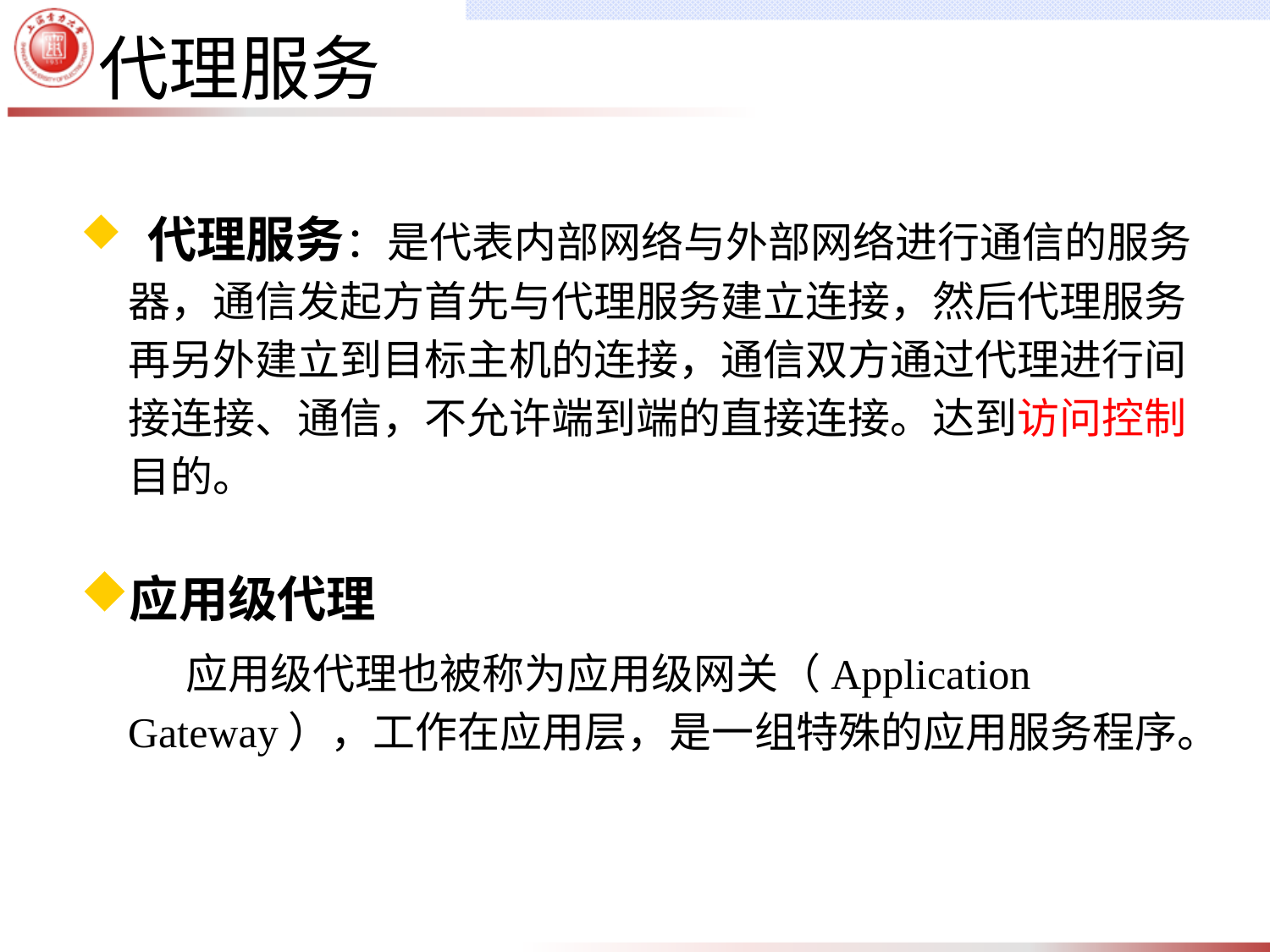

代理服务
 代理服务：是代表内部网络与外部网络进行通信的服务器，通信发起方首先与代理服务建立连接，然后代理服务再另外建立到目标主机的连接，通信双方通过代理进行间接连接、通信，不允许端到端的直接连接。达到访问控制目的。

应用级代理
          应用级代理也被称为应用级网关（Application Gateway），工作在应用层，是一组特殊的应用服务程序。